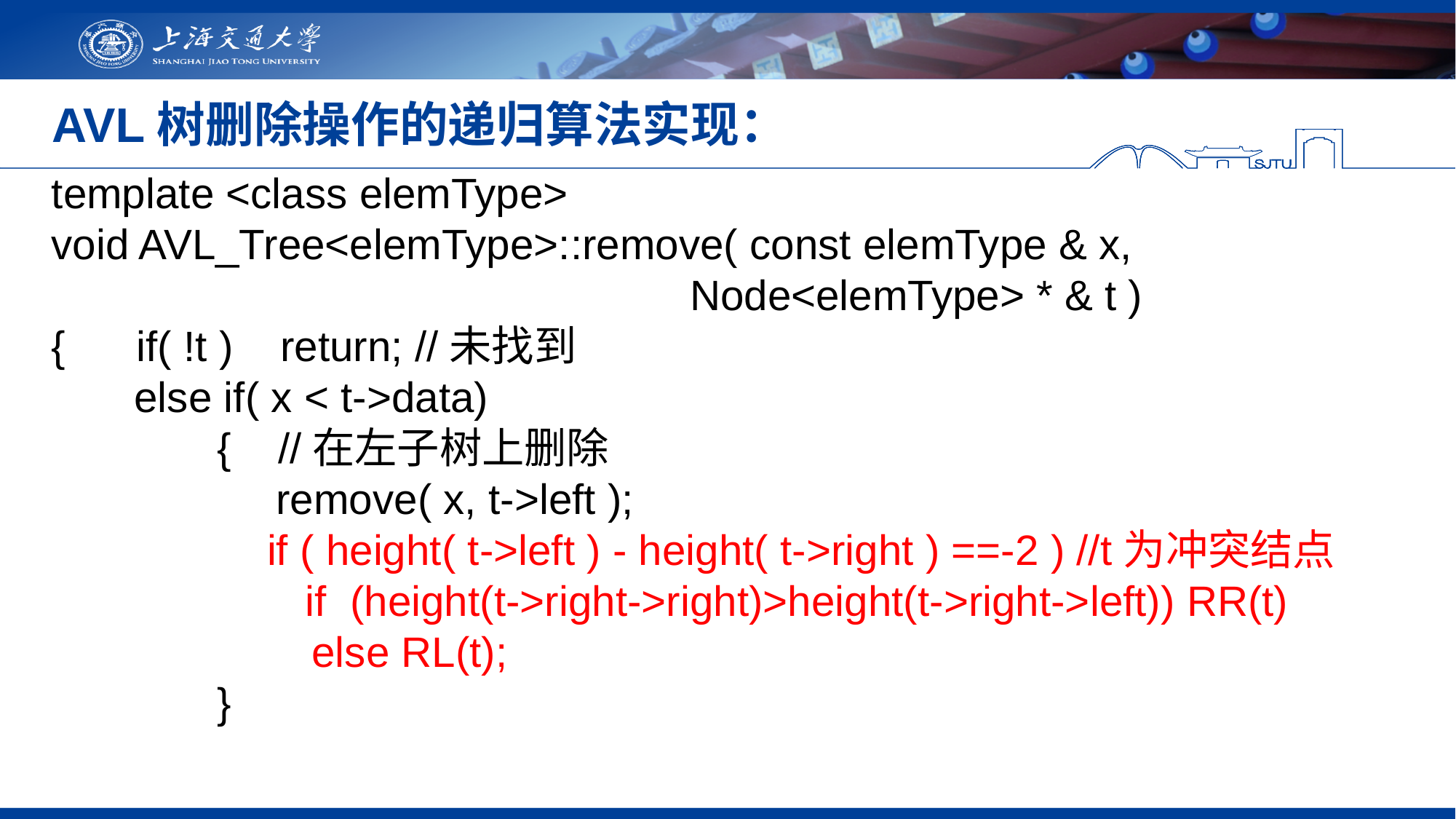

# AVL树删除操作的递归算法实现：
template <class elemType>
void AVL_Tree<elemType>::remove( const elemType & x,
                                                      Node<elemType> * & t )
{      if( !t )    return; //未找到
       else if( x < t->data)
              {    //在左子树上删除
                   remove( x, t->left );
	         if ( height( t->left ) - height( t->right ) ==-2 ) //t为冲突结点
		   if  (height(t->right->right)>height(t->right->left)) RR(t)
                      else RL(t);
              }